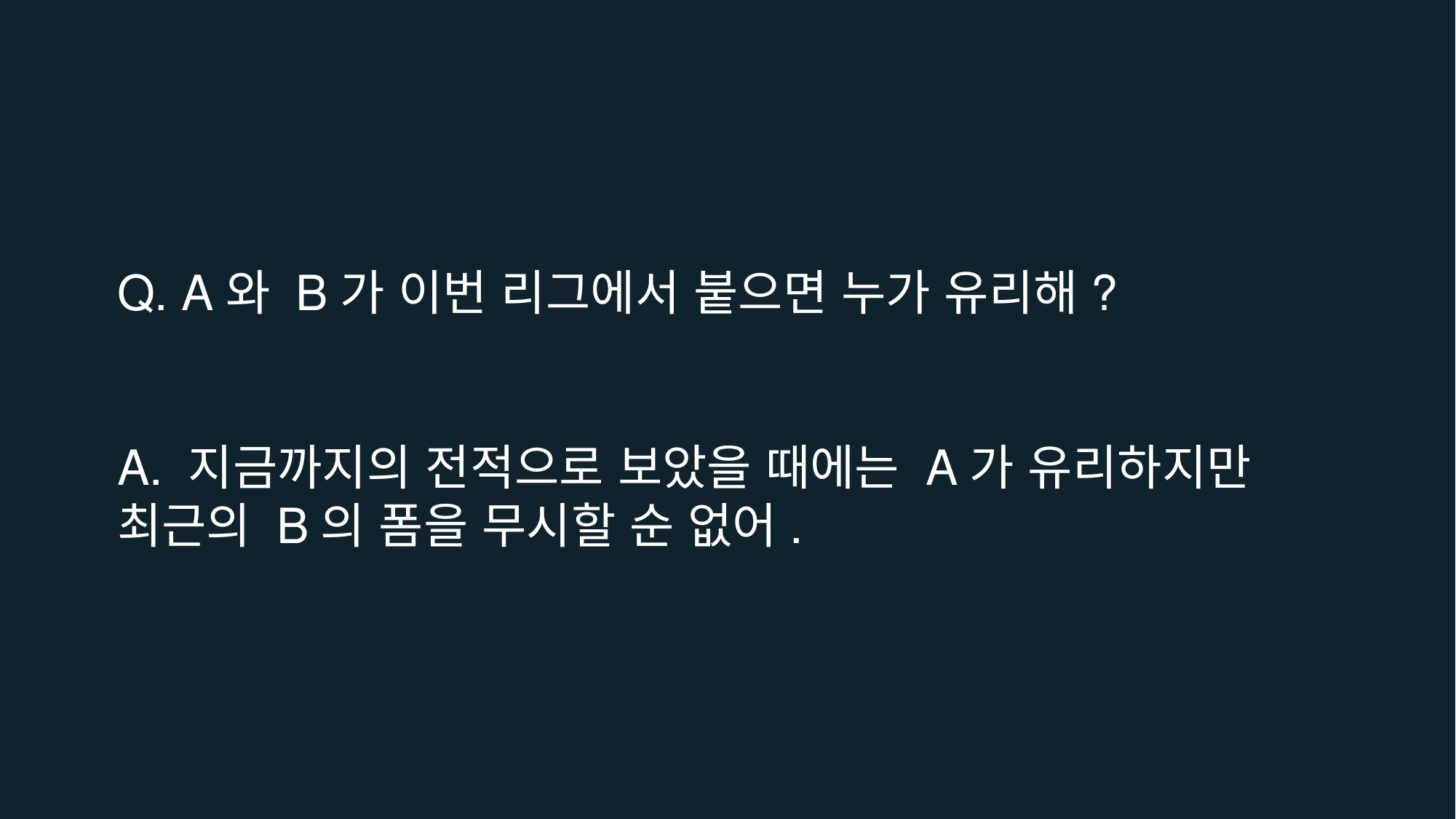

Q. A와 B가 이번 리그에서 붙으면 누가 유리해?

A. 지금까지의 전적으로 보았을 때에는 A가 유리하지만 최근의 B의 폼을 무시할 순 없어.